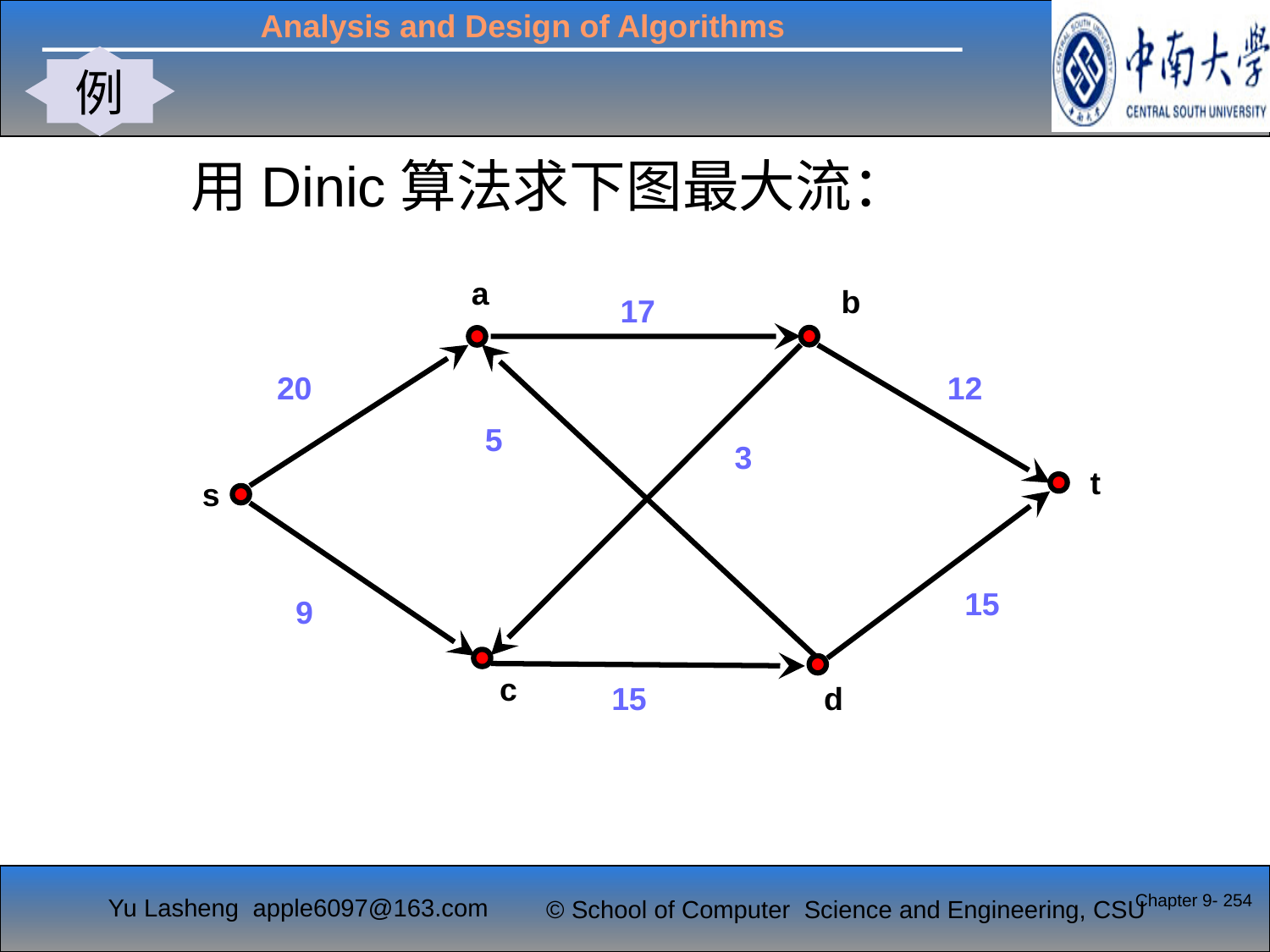

例
#
用Dinic算法求下图最大流：
a
b
17

20
12
5
3
t
s

15
9

c

15
d
Chapter 9- 254